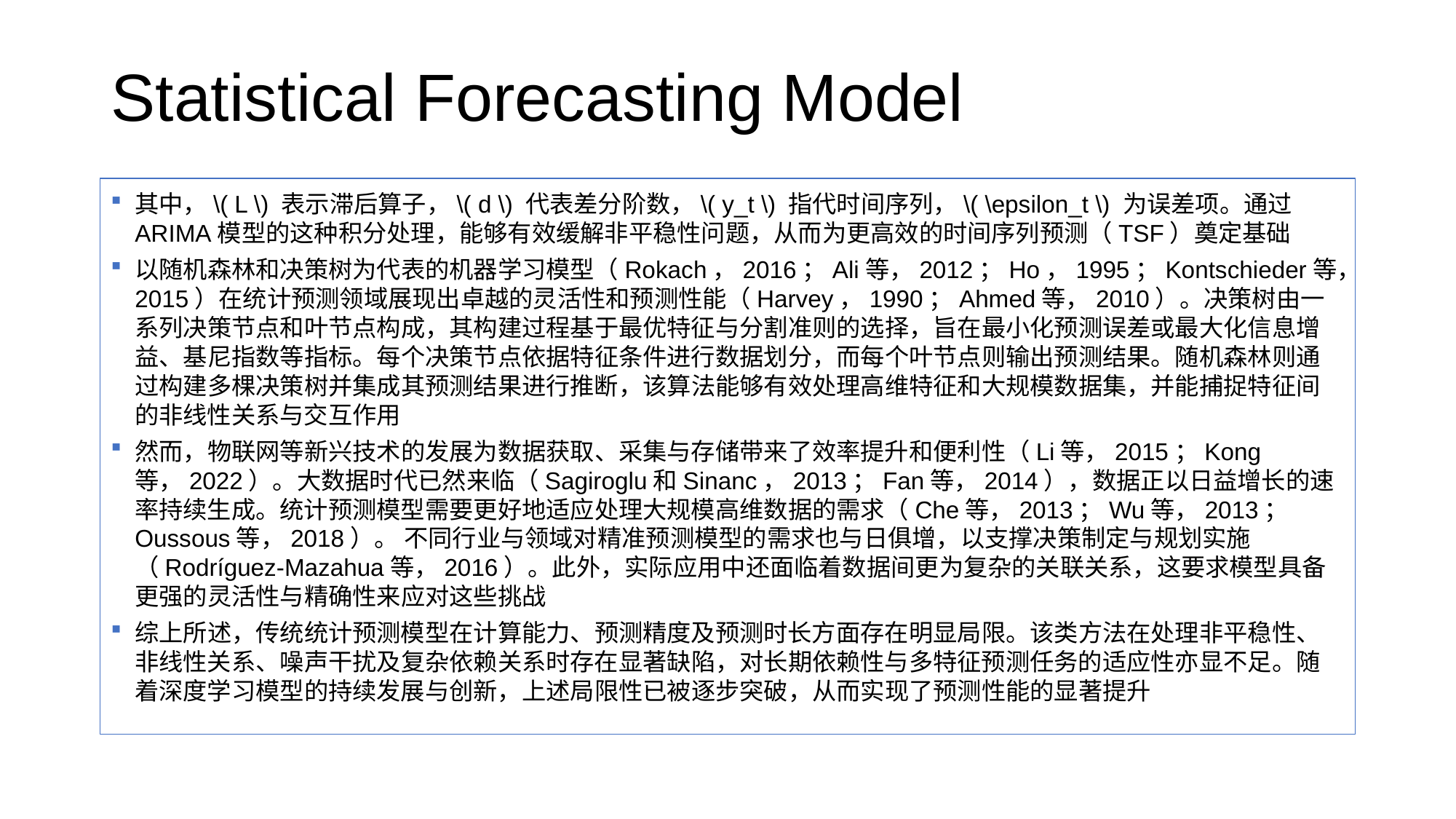

# Statistical Forecasting Model
其中，\( L \) 表示滞后算子，\( d \) 代表差分阶数，\( y_t \) 指代时间序列，\( \epsilon_t \) 为误差项。通过ARIMA模型的这种积分处理，能够有效缓解非平稳性问题，从而为更高效的时间序列预测（TSF）奠定基础
以随机森林和决策树为代表的机器学习模型（Rokach，2016；Ali等，2012；Ho，1995；Kontschieder等，2015）在统计预测领域展现出卓越的灵活性和预测性能（Harvey，1990；Ahmed等，2010）。决策树由一系列决策节点和叶节点构成，其构建过程基于最优特征与分割准则的选择，旨在最小化预测误差或最大化信息增益、基尼指数等指标。每个决策节点依据特征条件进行数据划分，而每个叶节点则输出预测结果。随机森林则通过构建多棵决策树并集成其预测结果进行推断，该算法能够有效处理高维特征和大规模数据集，并能捕捉特征间的非线性关系与交互作用
然而，物联网等新兴技术的发展为数据获取、采集与存储带来了效率提升和便利性（Li等，2015；Kong等，2022）。大数据时代已然来临（Sagiroglu和Sinanc，2013；Fan等，2014），数据正以日益增长的速率持续生成。统计预测模型需要更好地适应处理大规模高维数据的需求（Che等，2013；Wu等，2013；Oussous等，2018）。 不同行业与领域对精准预测模型的需求也与日俱增，以支撑决策制定与规划实施（Rodríguez-Mazahua等，2016）。此外，实际应用中还面临着数据间更为复杂的关联关系，这要求模型具备更强的灵活性与精确性来应对这些挑战
综上所述，传统统计预测模型在计算能力、预测精度及预测时长方面存在明显局限。该类方法在处理非平稳性、非线性关系、噪声干扰及复杂依赖关系时存在显著缺陷，对长期依赖性与多特征预测任务的适应性亦显不足。随着深度学习模型的持续发展与创新，上述局限性已被逐步突破，从而实现了预测性能的显著提升